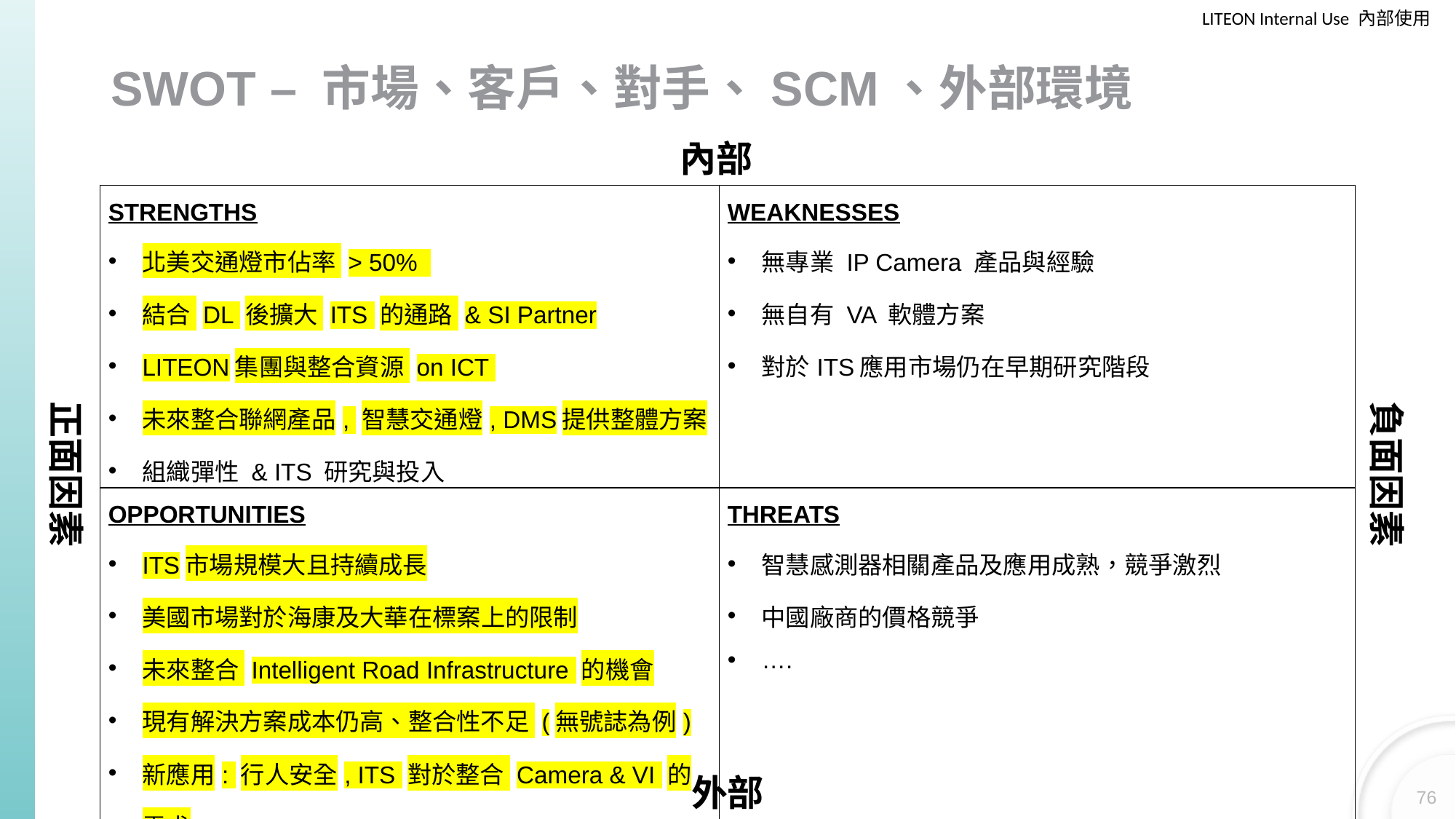

# SWOT – 市場、客戶、對手、SCM、外部環境
內部
| STRENGTHS 北美交通燈市佔率 > 50% 結合 DL 後擴大 ITS 的通路 & SI Partner LITEON集團與整合資源 on ICT 未來整合聯網產品, 智慧交通燈, DMS提供整體方案 組織彈性 & ITS 研究與投入 | WEAKNESSES 無專業 IP Camera 產品與經驗 無自有 VA 軟體方案 對於ITS應用市場仍在早期研究階段 |
| --- | --- |
| OPPORTUNITIES ITS市場規模大且持續成長 美國市場對於海康及大華在標案上的限制 未來整合 Intelligent Road Infrastructure 的機會 現有解決方案成本仍高、整合性不足 (無號誌為例) 新應用: 行人安全, ITS 對於整合 Camera & VI 的需求 自駕車及車聯網相關應用需求將逐漸成長 | THREATS 智慧感測器相關產品及應用成熟，競爭激烈 中國廠商的價格競爭 …. |
正面因素
負面因素
外部
76